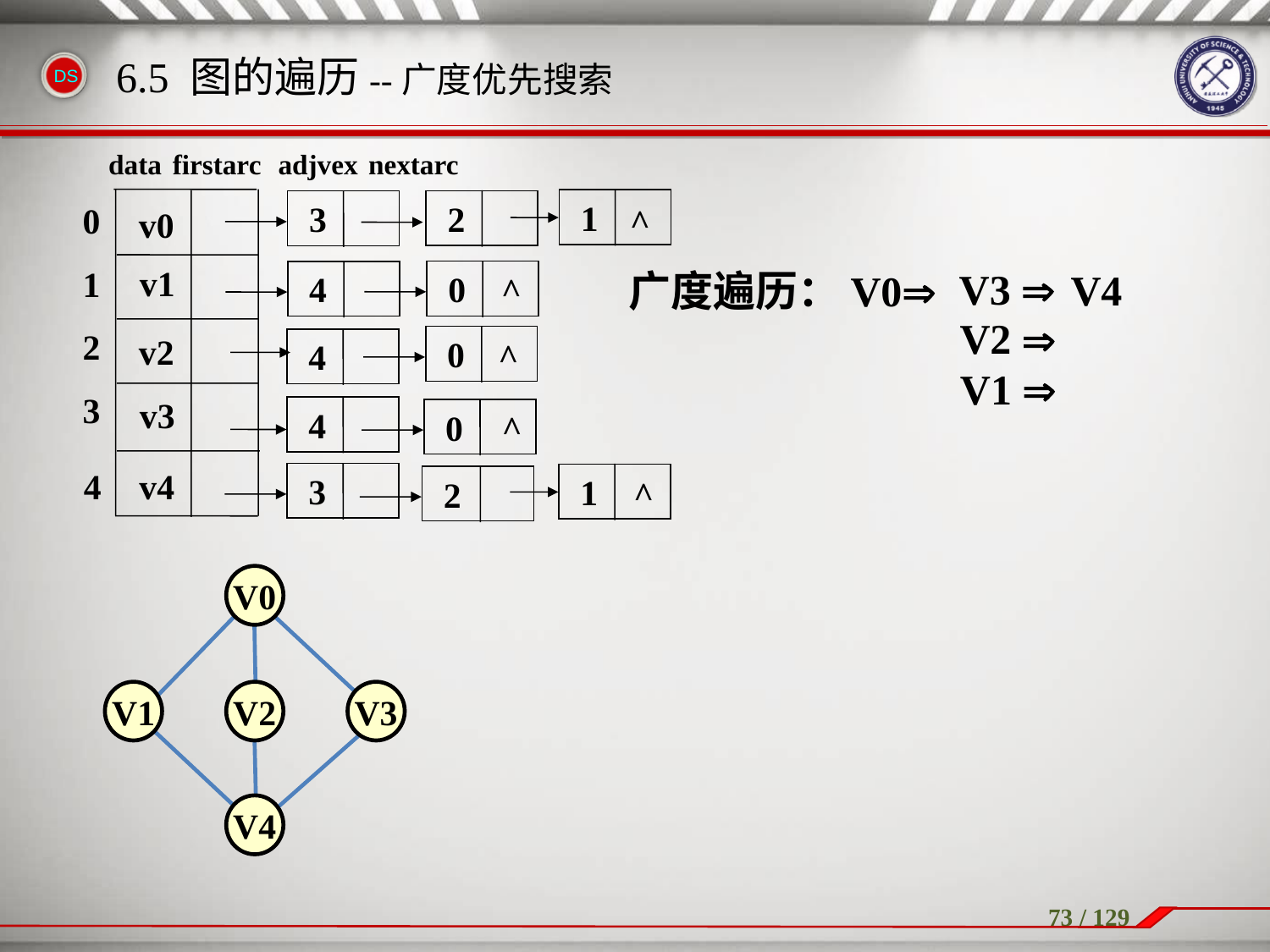

6.5 图的遍历--广度优先搜索
nextarc
data
firstarc
adjvex

 1

 2

 3

0
^
v0

v1
1

 0

 4

^

2
v2

 0

^

 4

3

v3

 4

 0

^

4
v4

 3

 1

 2

^

V3 ⇒
V4
广度遍历：V0⇒
V2 ⇒
V1 ⇒
cout<<v;  visited[v]=True;
Queue[rear]=v ; rear++;       //入队
while(front<rear){		//队不空
	i=Queue[front] ; front++;      //出队
	for(j=0; j<0G.vexnum; j++){
	    if ((G.arcs[i][j]==1)&&(visited[j]==False)){
              cout<<j;  visited[j]=True;
	         Queue[rear]=j;  rear++;//入队
          }
       }
}
V0

V1
V2
V3

V4